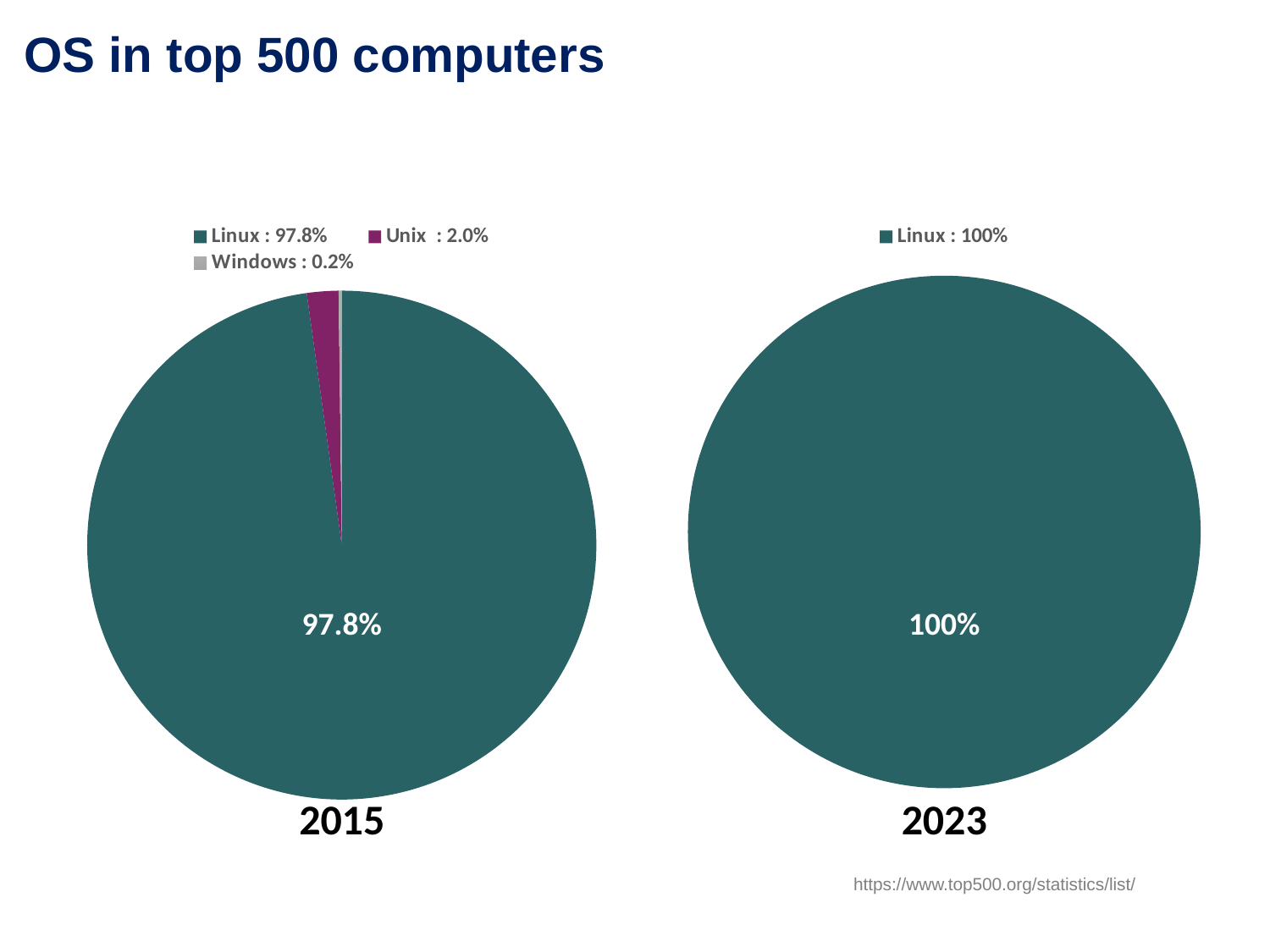

OS in top 500 computers

### Chart

| Category | 판매 |
|---|---|
| Linux : 97.8% | 0.978 |
| Unix  : 2.0% | 0.02 |
| Windows : 0.2% | 0.002 |

### Chart

| Category | 판매 |
|---|---|
| Linux : 100% | 1.0 |
97.8%
100%
2015
2023
https://www.top500.org/statistics/list/